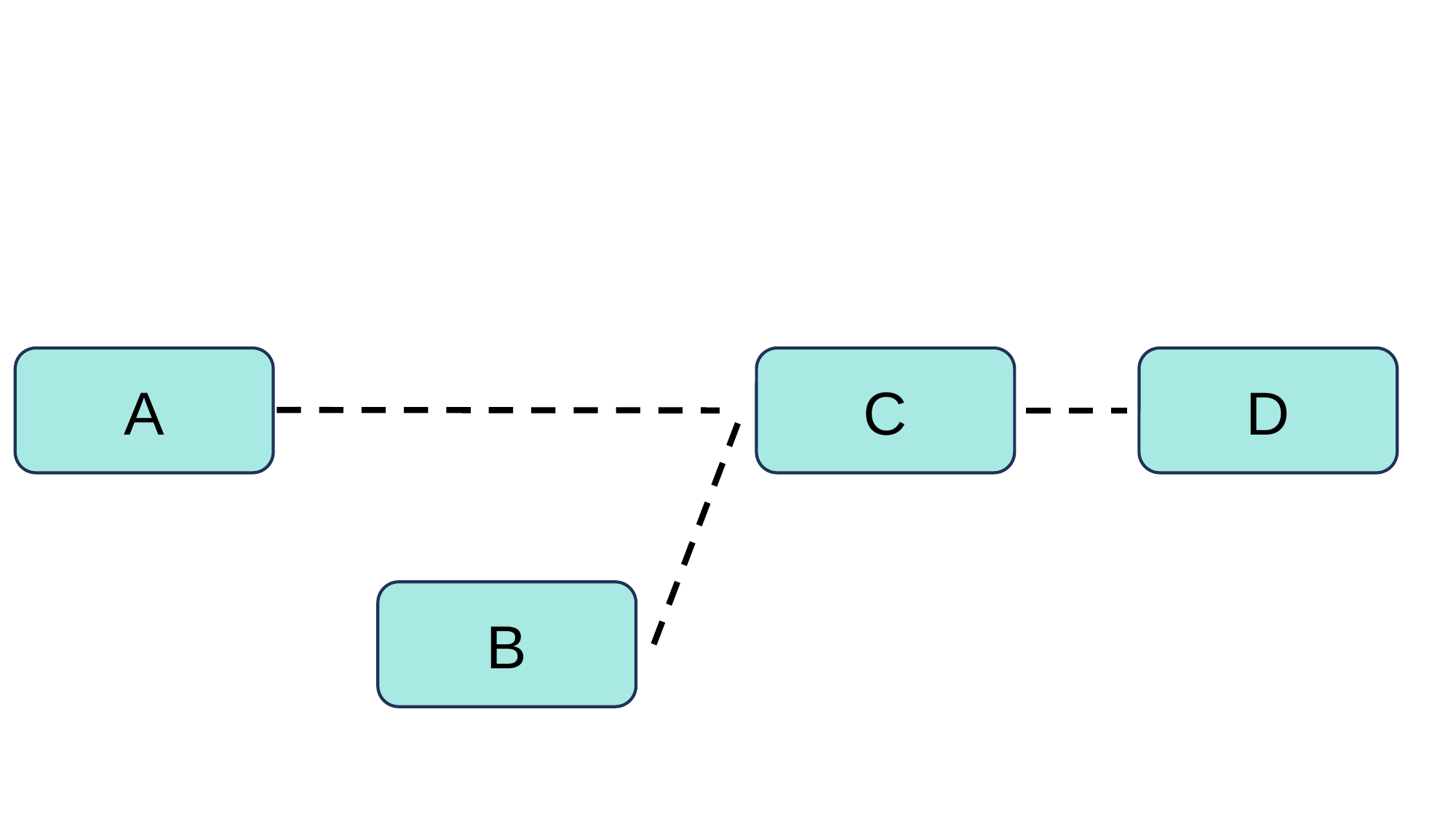

!
尾节点
头节点

A
C
D
B
Null